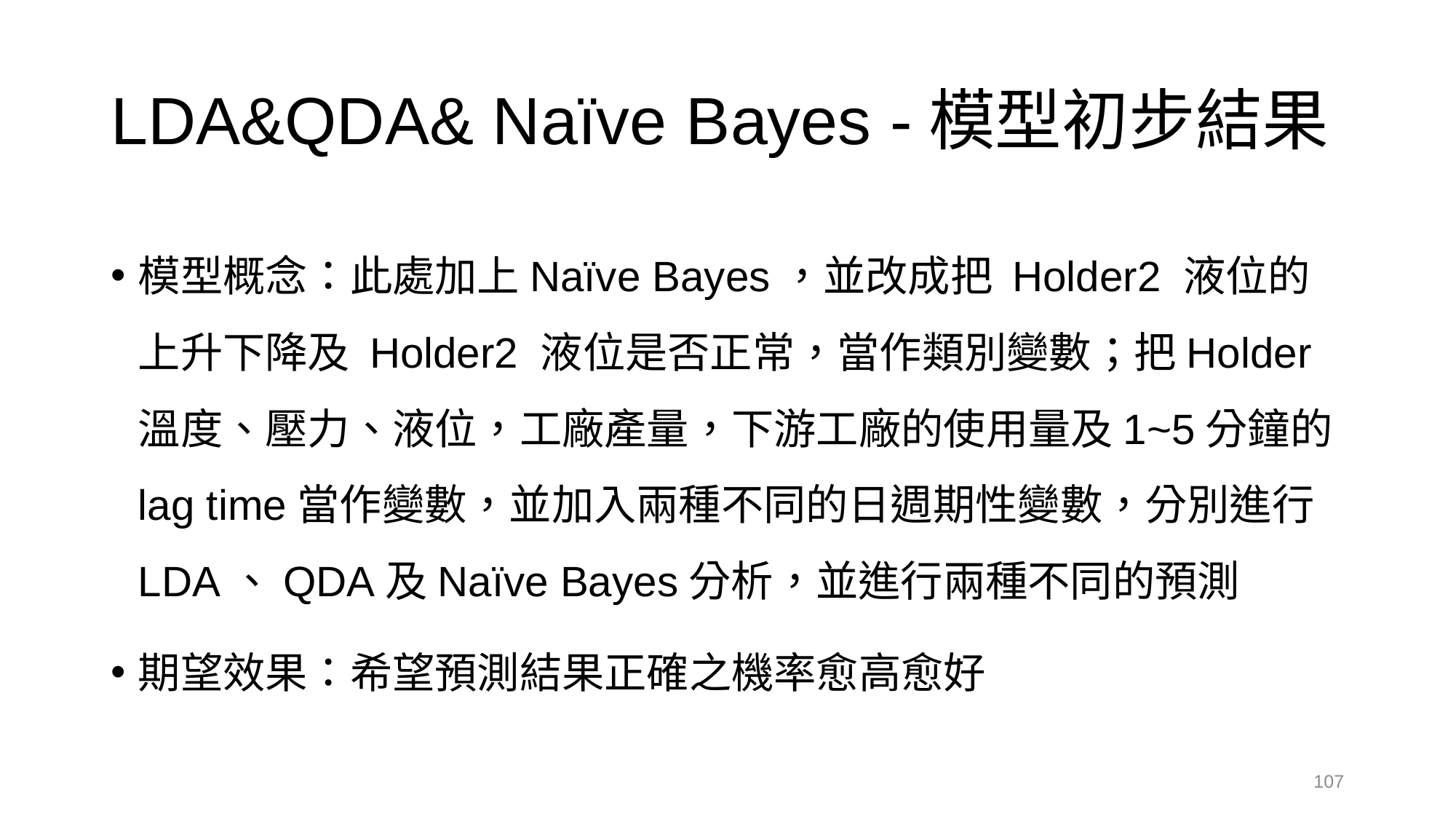

# LDA&QDA& Naïve Bayes -模型初步結果
模型概念：此處加上Naïve Bayes，並改成把 Holder2 液位的上升下降及 Holder2 液位是否正常，當作類別變數；把Holder溫度、壓力、液位，工廠產量，下游工廠的使用量及1~5分鐘的 lag time當作變數，並加入兩種不同的日週期性變數，分別進行LDA、QDA及Naïve Bayes分析，並進行兩種不同的預測
期望效果：希望預測結果正確之機率愈高愈好

107